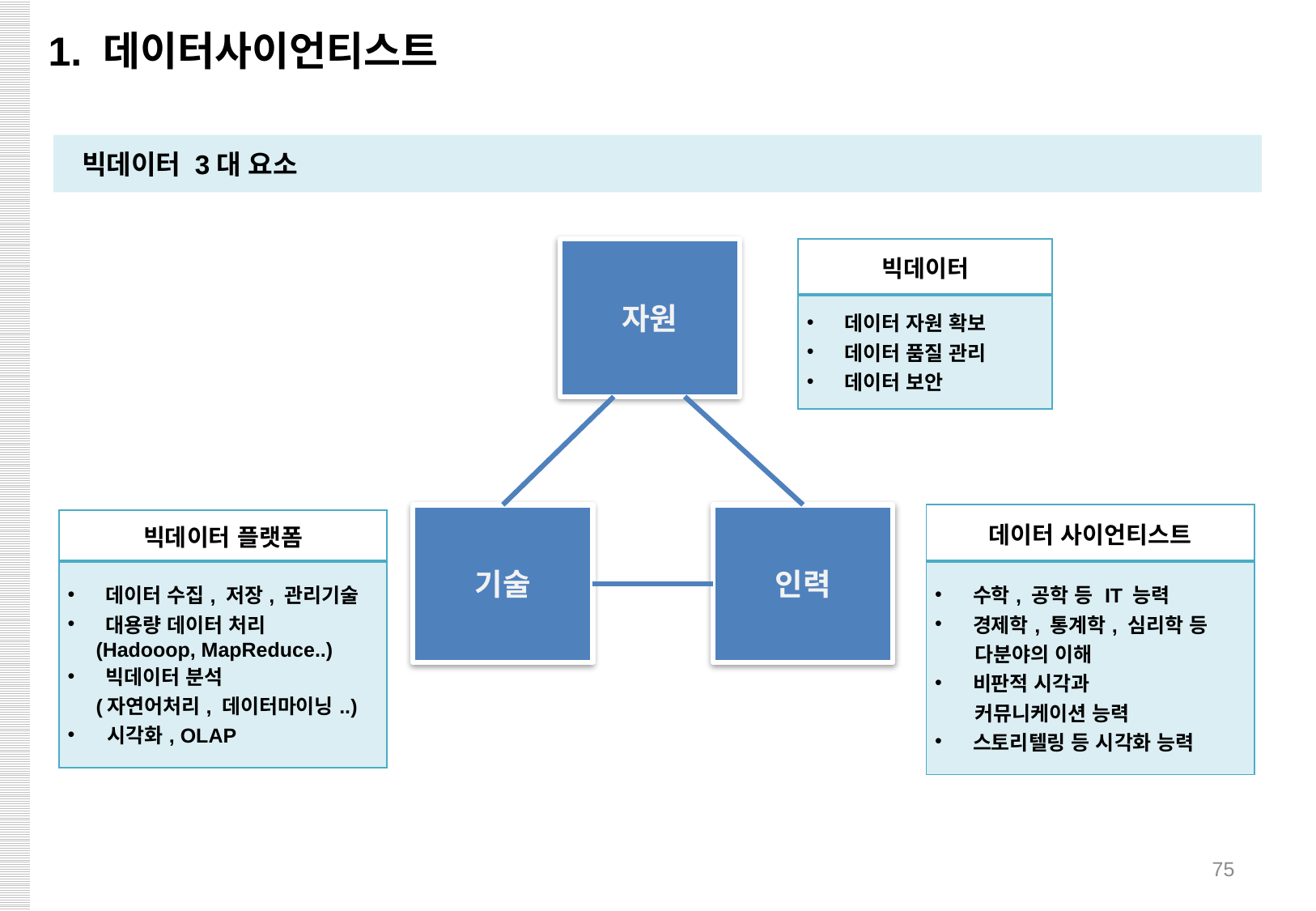

1. 데이터사이언티스트
빅데이터 3대 요소
| 빅데이터 |
| --- |
| 데이터 자원 확보 데이터 품질 관리 데이터 보안 |
자원
| 데이터 사이언티스트 |
| --- |
| 수학, 공학 등 IT 능력 경제학, 통계학, 심리학 등 다분야의 이해 비판적 시각과 커뮤니케이션 능력 스토리텔링 등 시각화 능력 |
기술
인력
| 빅데이터 플랫폼 |
| --- |
| 데이터 수집, 저장, 관리기술 대용량 데이터 처리 (Hadooop, MapReduce..) 빅데이터 분석 (자연어처리, 데이터마이닝..) 시각화, OLAP |